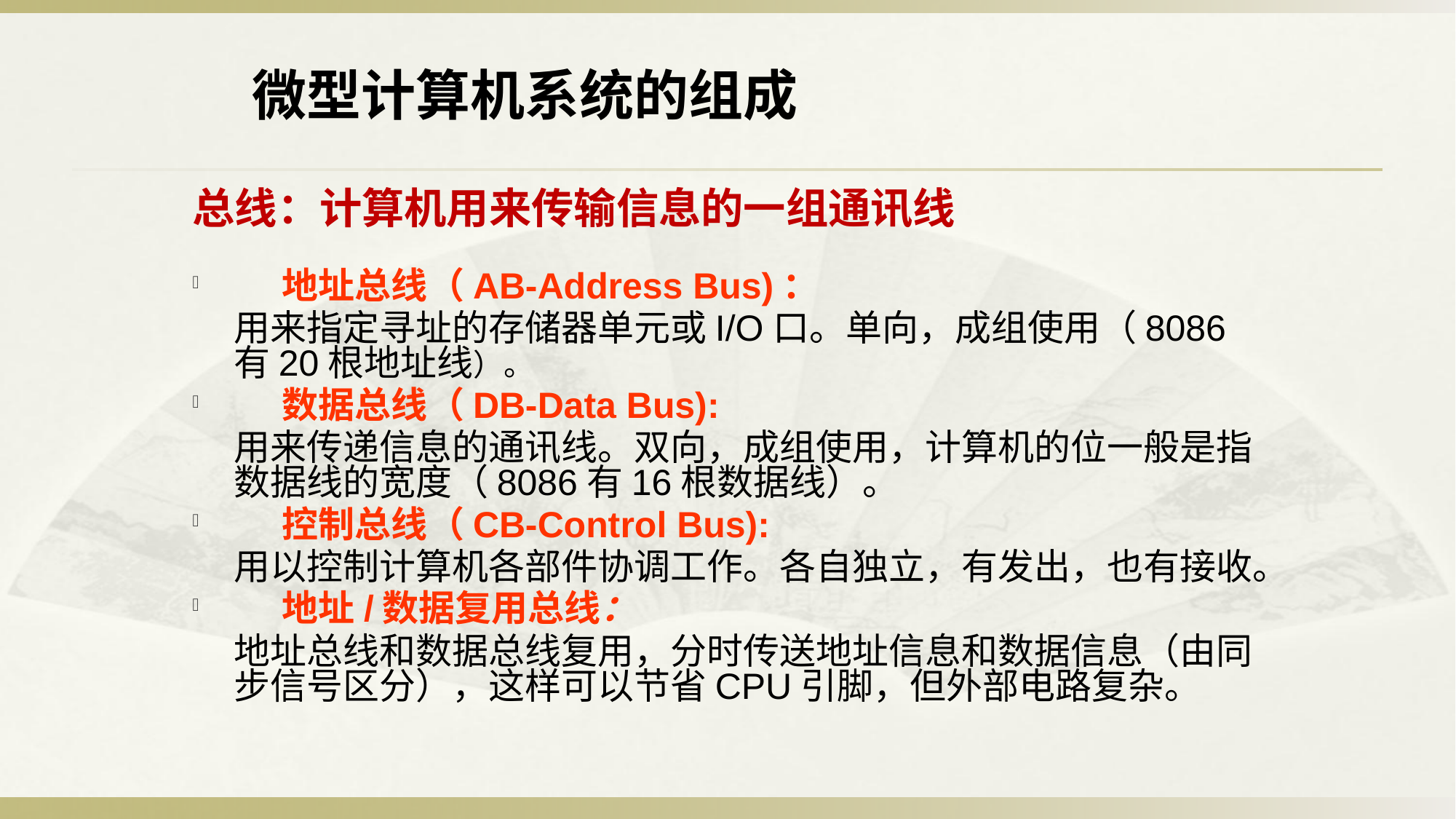

微型计算机系统的组成
总线：计算机用来传输信息的一组通讯线

 地址总线（AB-Address Bus)：
用来指定寻址的存储器单元或I/O口。单向，成组使用（8086有20根地址线）。
 数据总线（DB-Data Bus):
用来传递信息的通讯线。双向，成组使用，计算机的位一般是指数据线的宽度（8086有16根数据线）。
 控制总线（CB-Control Bus):
用以控制计算机各部件协调工作。各自独立，有发出，也有接收。
 地址/数据复用总线：
地址总线和数据总线复用，分时传送地址信息和数据信息（由同步信号区分），这样可以节省CPU引脚，但外部电路复杂。